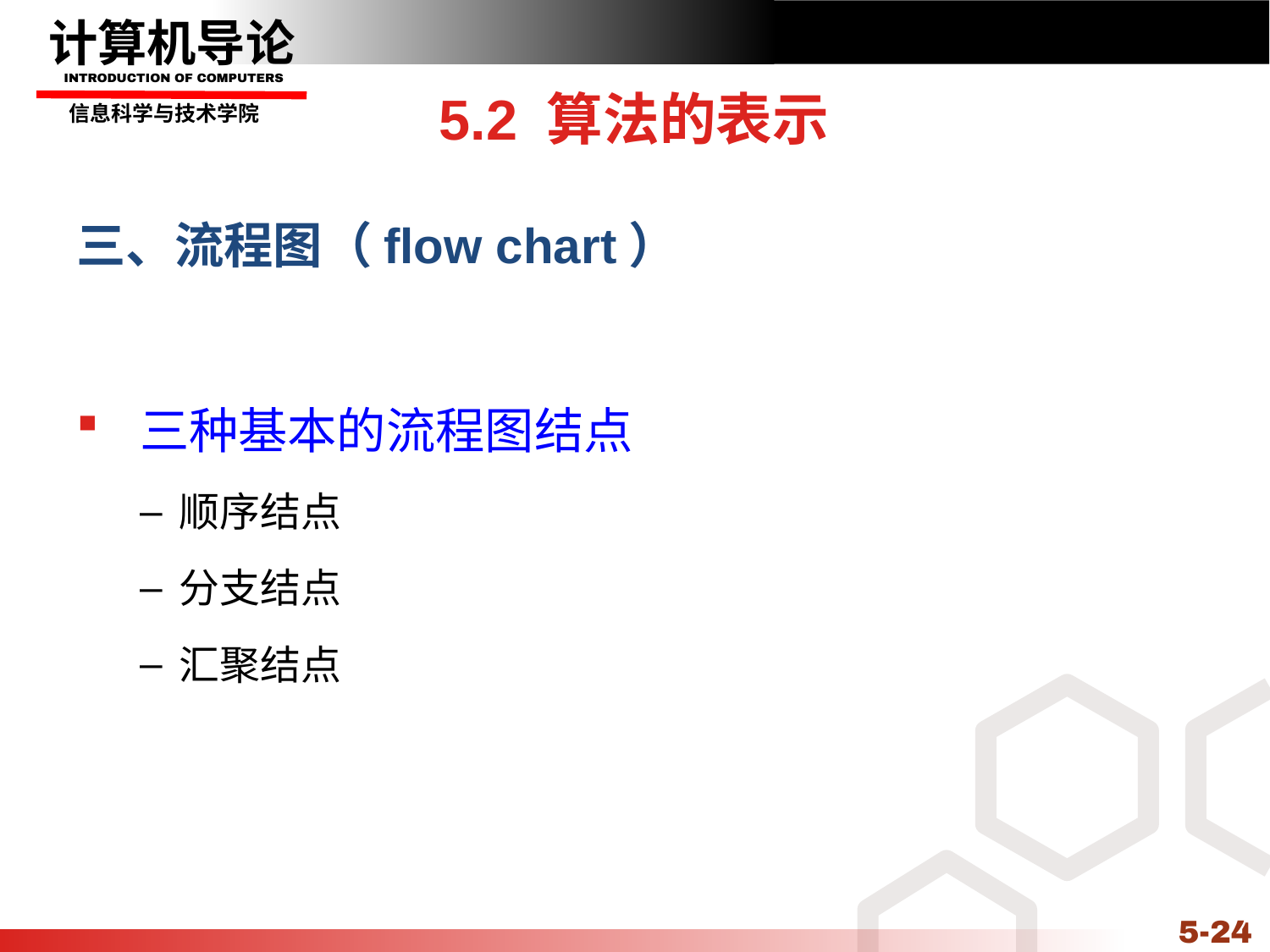

# 5.2 算法的表示
三、流程图（flow chart）

三种基本的流程图结点
顺序结点
分支结点
汇聚结点

5-24